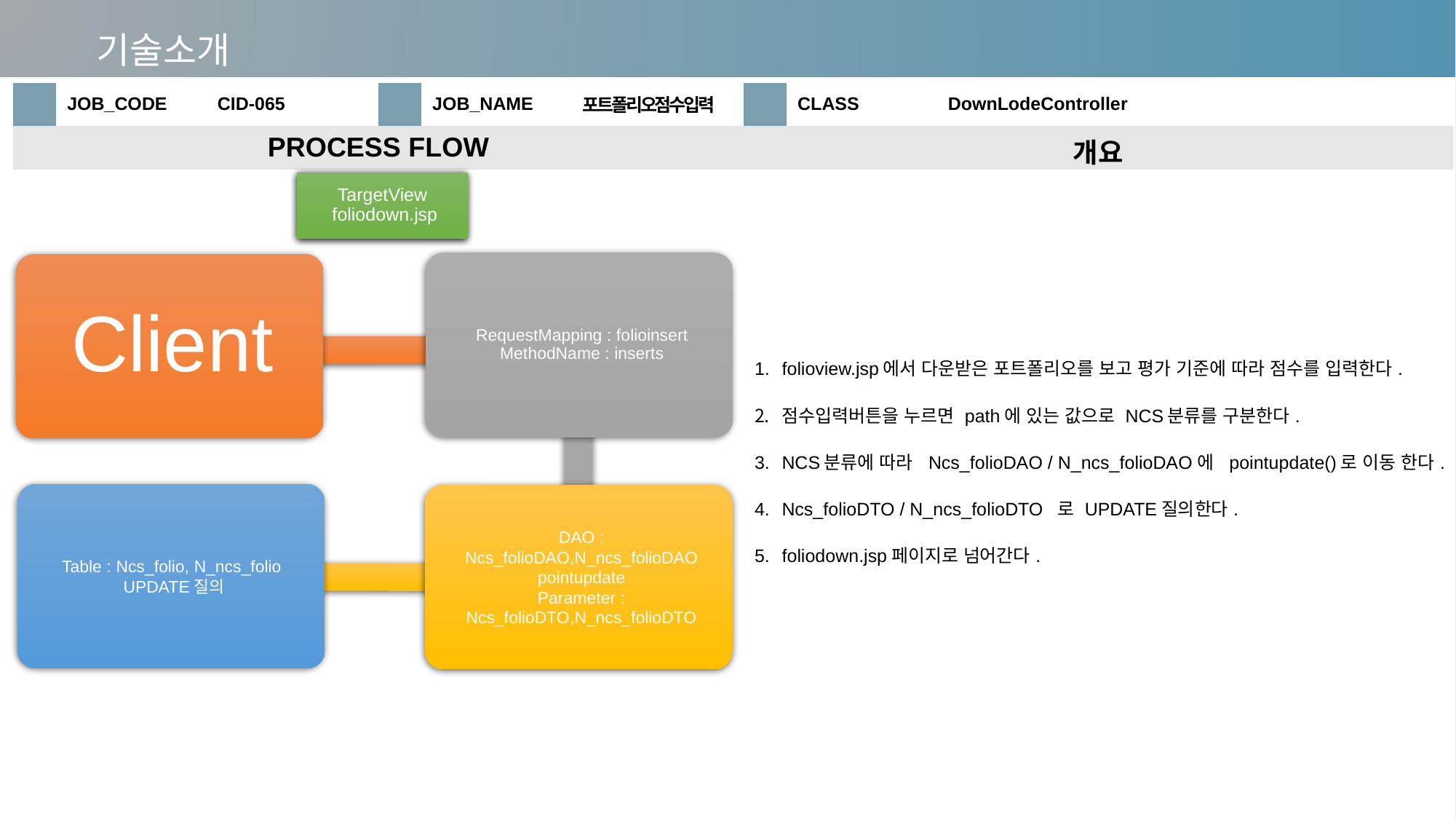

기술소개

|  | JOB\_CODE | CID-065 |  | JOB\_NAME | 포트폴리오점수입력 |  | CLASS | DownLodeController |
| --- | --- | --- | --- | --- | --- | --- | --- | --- |
| PROCESS FLOW |  |  |  |  |  | 개요 |  |  |
|  |  |  |  |  |  | folioview.jsp에서 다운받은 포트폴리오를 보고 평가 기준에 따라 점수를 입력한다. 점수입력버튼을 누르면 path에 있는 값으로 NCS분류를 구분한다. NCS분류에 따라 Ncs\_folioDAO / N\_ncs\_folioDAO에 pointupdate()로 이동 한다. Ncs\_folioDTO / N\_ncs\_folioDTO 로 UPDATE질의한다. foliodown.jsp페이지로 넘어간다. |  |  |

TargetView
 foliodown.jsp
Client
RequestMapping : folioinsert
MethodName : inserts
DAO : Ncs_folioDAO,N_ncs_folioDAO
pointupdate
Parameter : Ncs_folioDTO,N_ncs_folioDTO
Table : Ncs_folio, N_ncs_folio
UPDATE질의